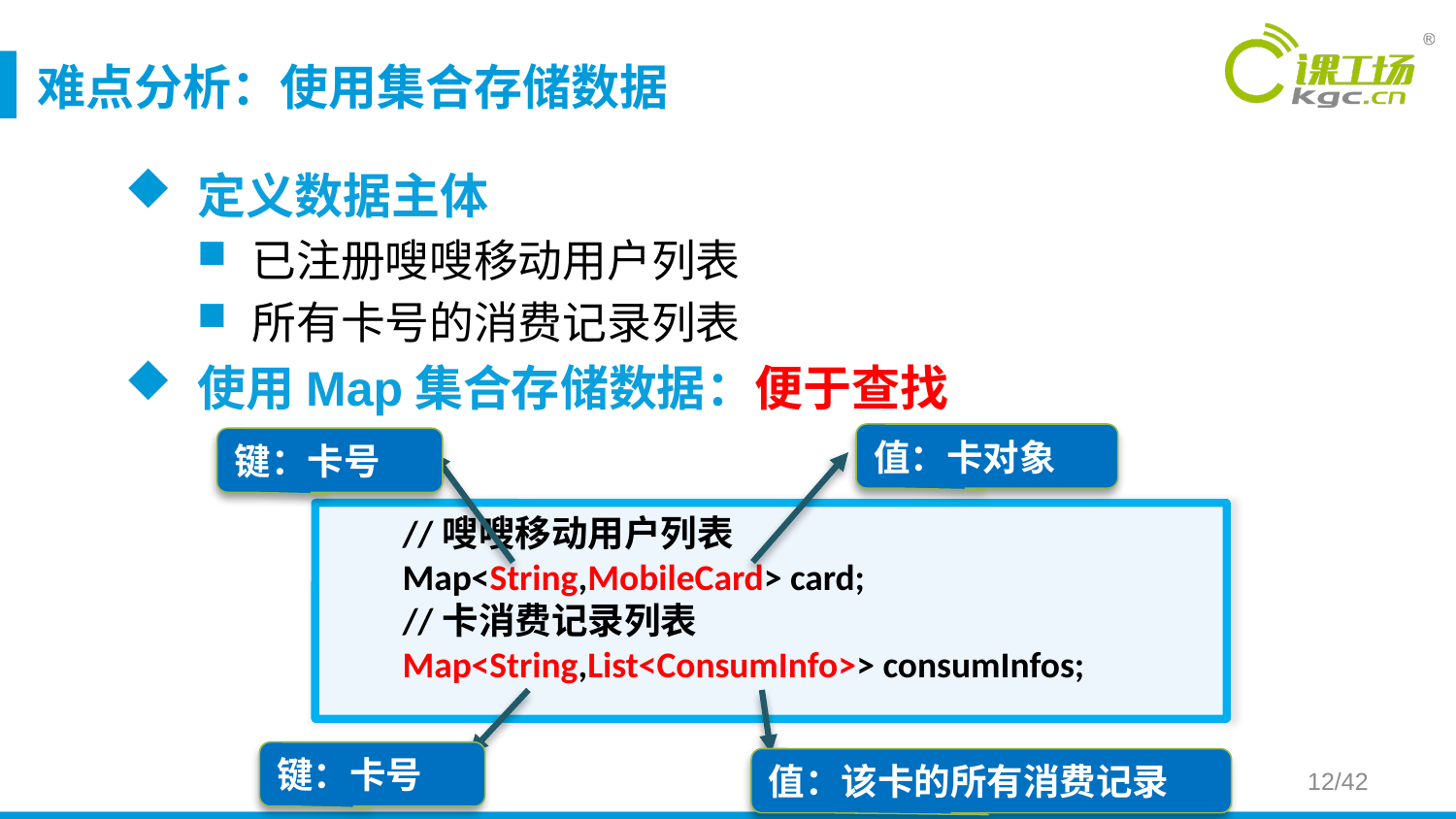

# 难点分析：使用集合存储数据
定义数据主体
已注册嗖嗖移动用户列表
所有卡号的消费记录列表
使用Map集合存储数据：便于查找

值：卡对象
键：卡号

//嗖嗖移动用户列表
Map<String,MobileCard> card;
//卡消费记录列表
Map<String,List<ConsumInfo>> consumInfos;

键：卡号
值：该卡的所有消费记录
12/42